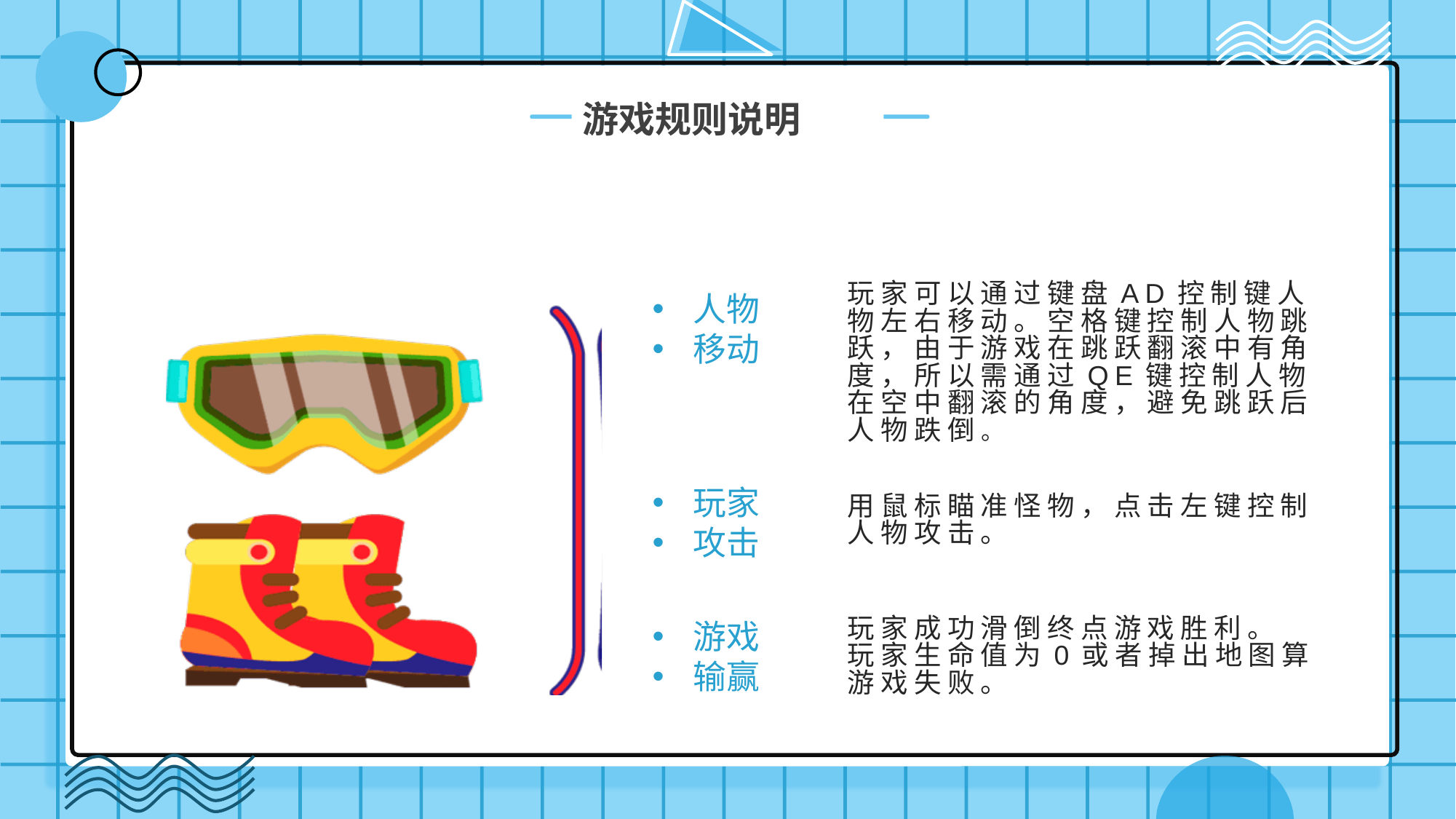

游戏规则说明

玩家可以通过键盘AD控制键人物左右移动。空格键控制人物跳跃，由于游戏在跳跃翻滚中有角度，所以需通过QE键控制人物在空中翻滚的角度，避免跳跃后人物跌倒。
人物
移动

玩家
攻击
用鼠标瞄准怪物，点击左键控制人物攻击。
游戏
输赢
玩家成功滑倒终点游戏胜利。
玩家生命值为0或者掉出地图算游戏失败。